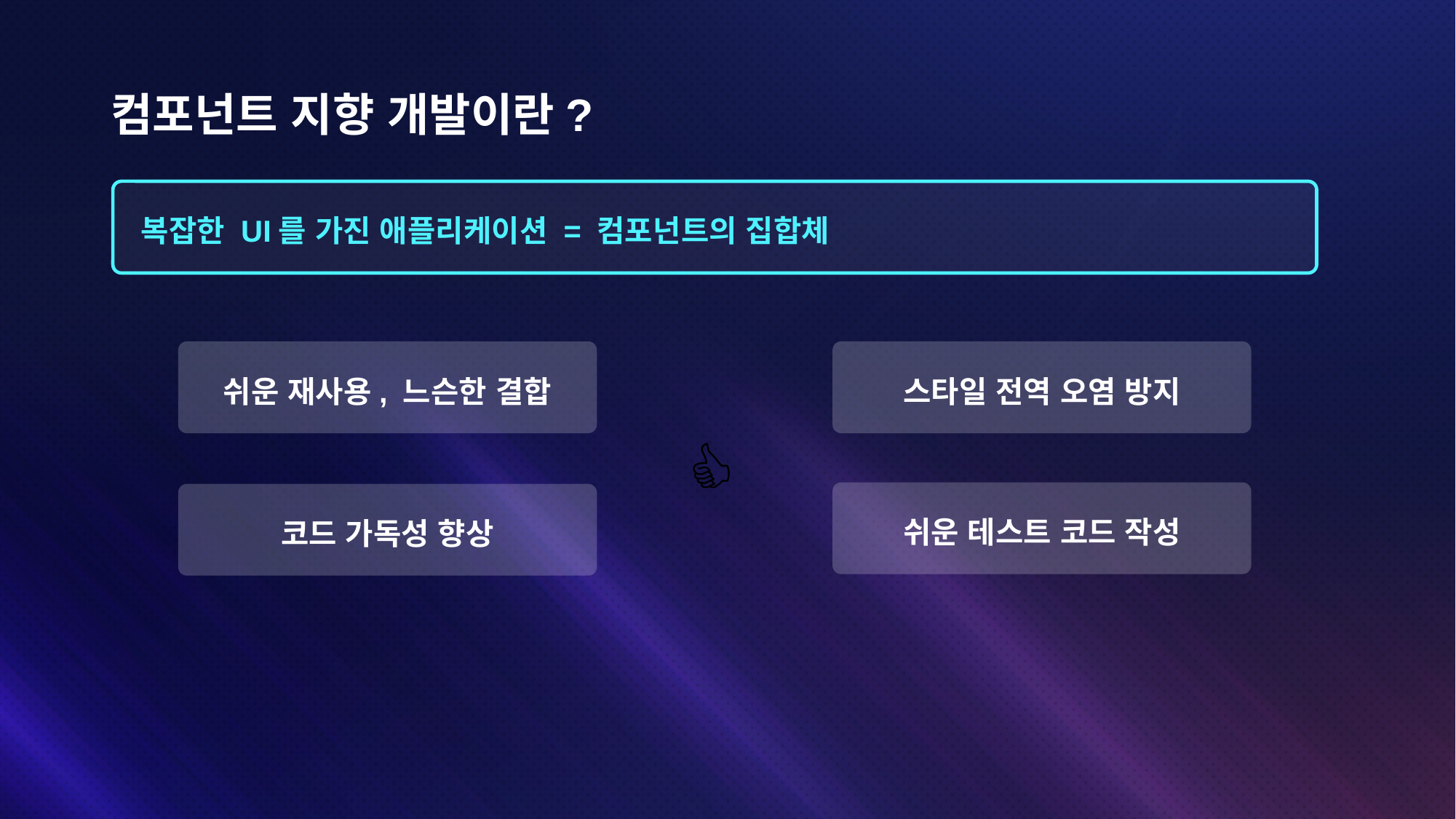

# 컴포넌트 지향 개발이란?
복잡한 UI를 가진 애플리케이션 = 컴포넌트의 집합체
쉬운 재사용, 느슨한 결합
스타일 전역 오염 방지
👍
쉬운 테스트 코드 작성
코드 가독성 향상